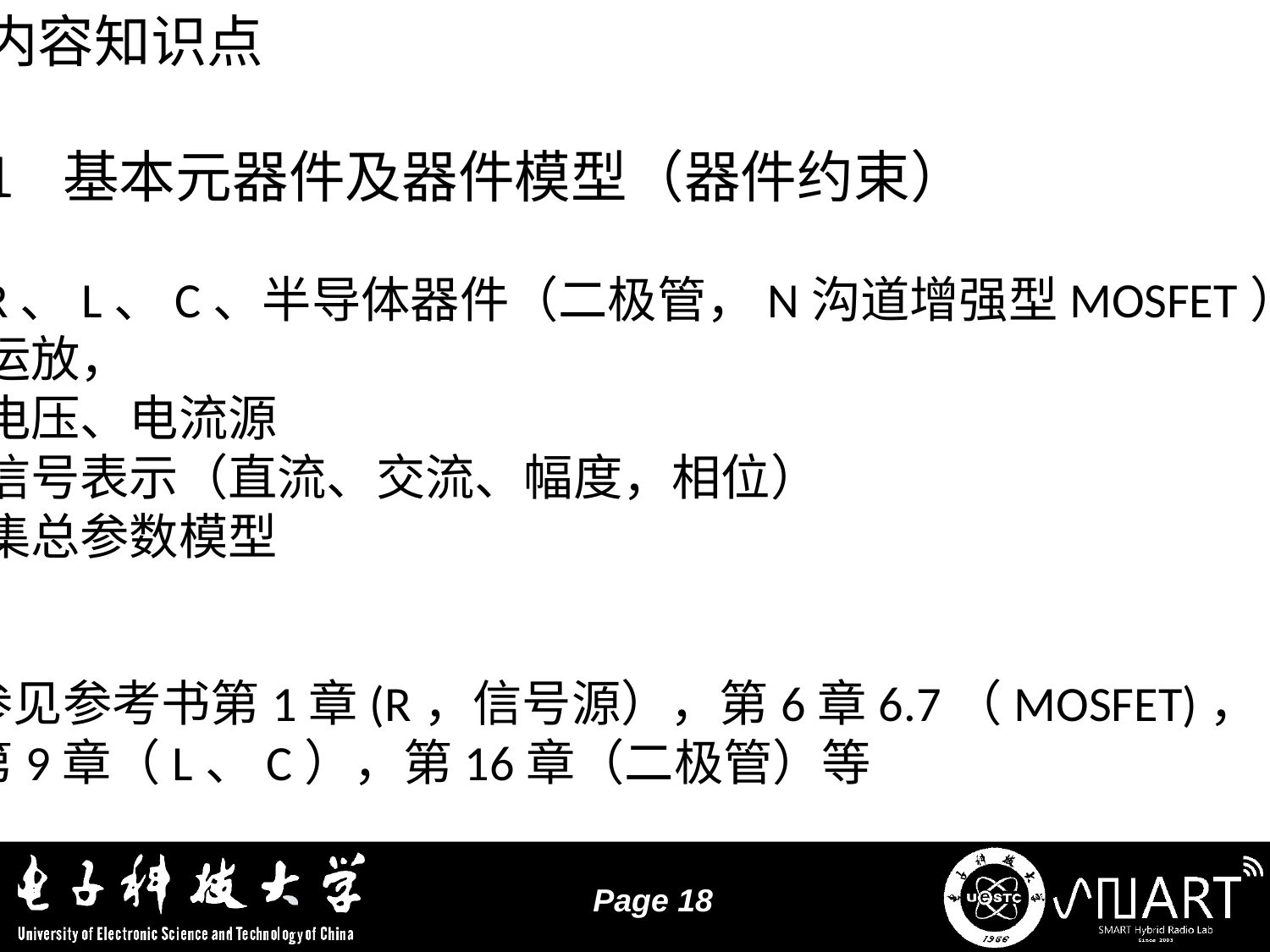

内容知识点

1 基本元器件及器件模型（器件约束）

R、L、C、半导体器件（二极管，N沟道增强型MOSFET），
运放，
电压、电流源
信号表示（直流、交流、幅度，相位）
集总参数模型
参见参考书第1章(R，信号源），第6章6.7（MOSFET)，
第9章（L、C），第16章（二极管）等